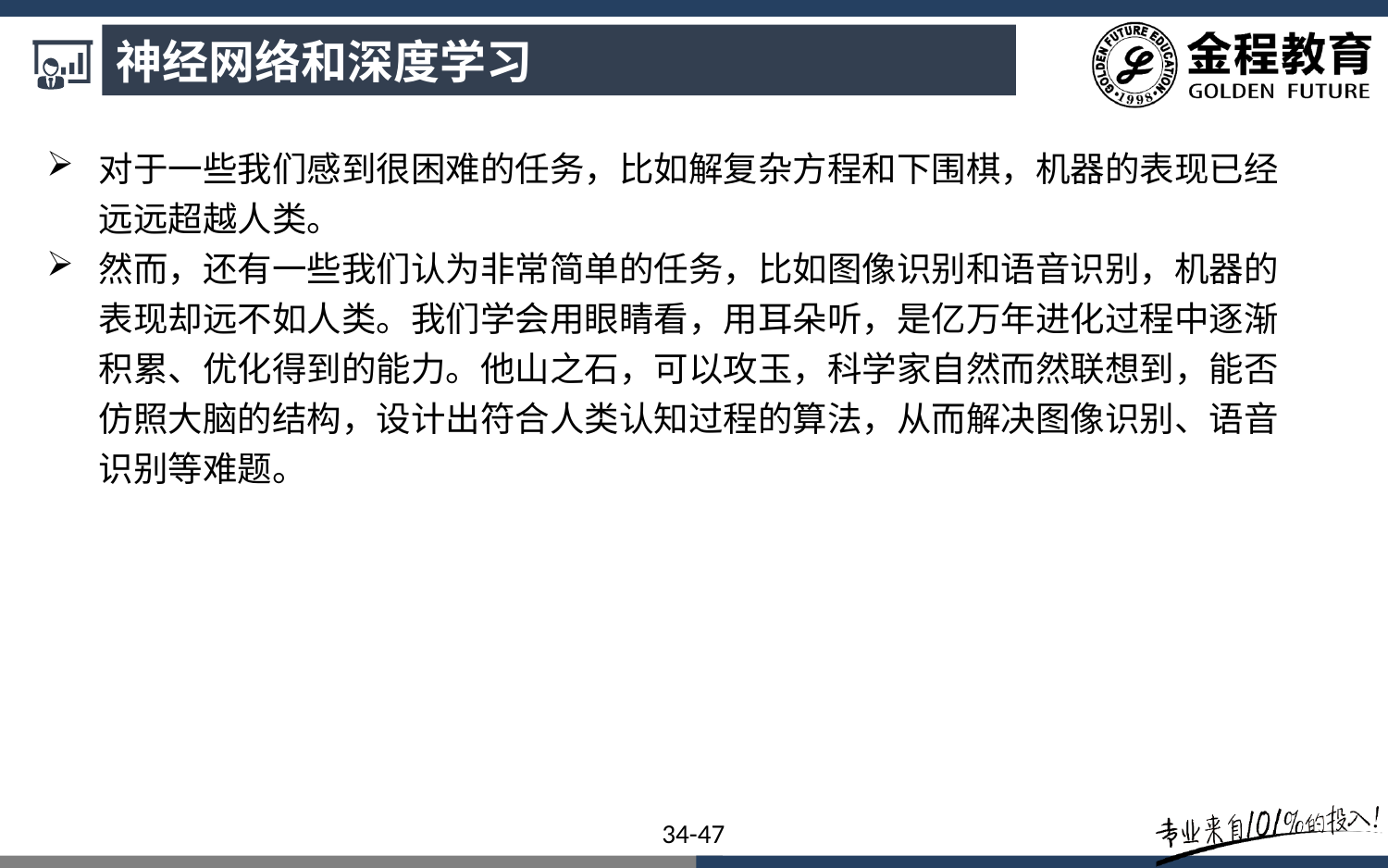

神经网络和深度学习
对于一些我们感到很困难的任务，比如解复杂方程和下围棋，机器的表现已经远远超越人类。
然而，还有一些我们认为非常简单的任务，比如图像识别和语音识别，机器的表现却远不如人类。我们学会用眼睛看，用耳朵听，是亿万年进化过程中逐渐积累、优化得到的能力。他山之石，可以攻玉，科学家自然而然联想到，能否仿照大脑的结构，设计出符合人类认知过程的算法，从而解决图像识别、语音识别等难题。